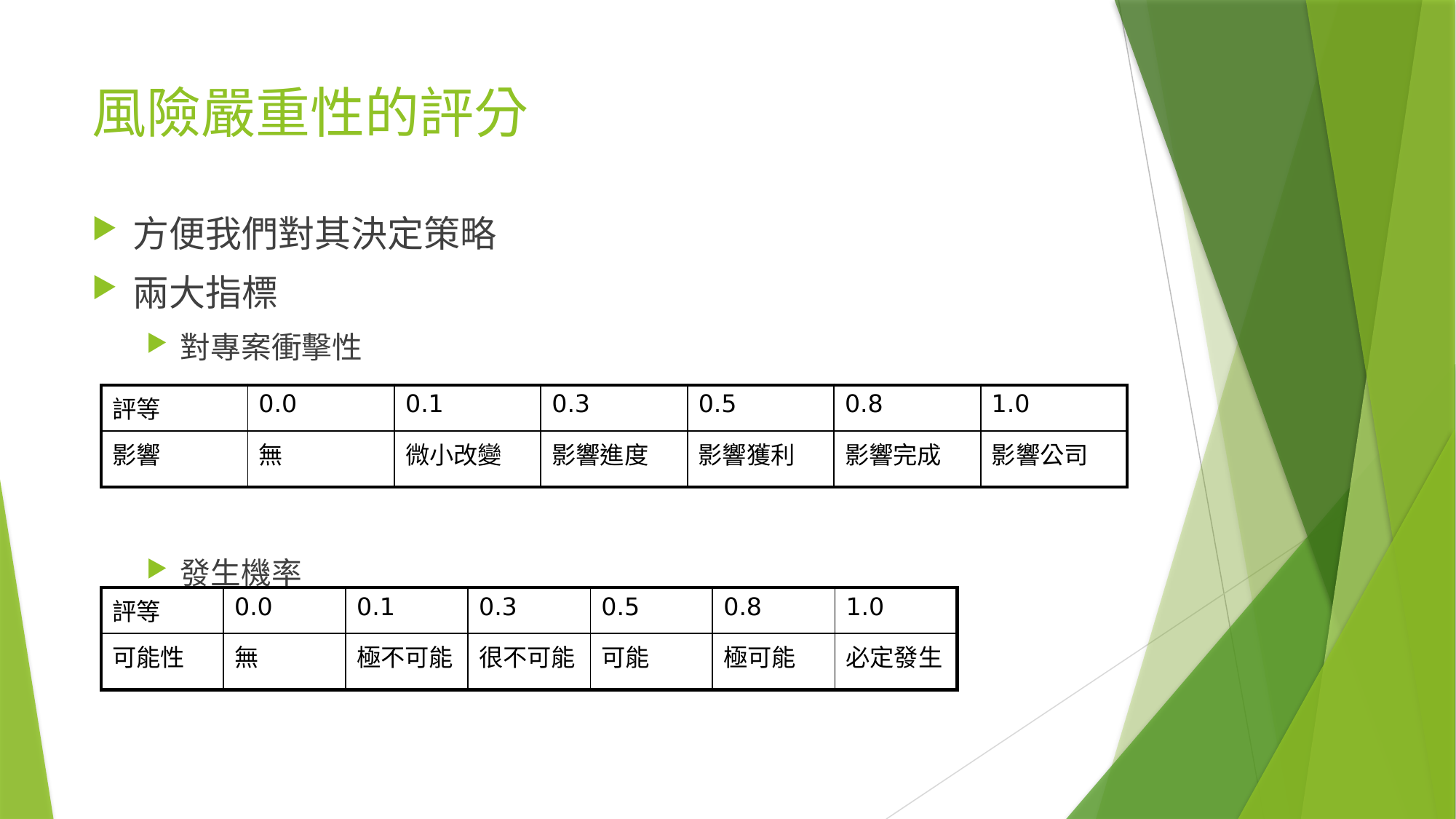

# 風險嚴重性的評分
方便我們對其決定策略
兩大指標
對專案衝擊性

發生機率
| 評等 | 0.0 | 0.1 | 0.3 | 0.5 | 0.8 | 1.0 |
| --- | --- | --- | --- | --- | --- | --- |
| 影響 | 無 | 微小改變 | 影響進度 | 影響獲利 | 影響完成 | 影響公司 |
| 評等 | 0.0 | 0.1 | 0.3 | 0.5 | 0.8 | 1.0 |
| --- | --- | --- | --- | --- | --- | --- |
| 可能性 | 無 | 極不可能 | 很不可能 | 可能 | 極可能 | 必定發生 |